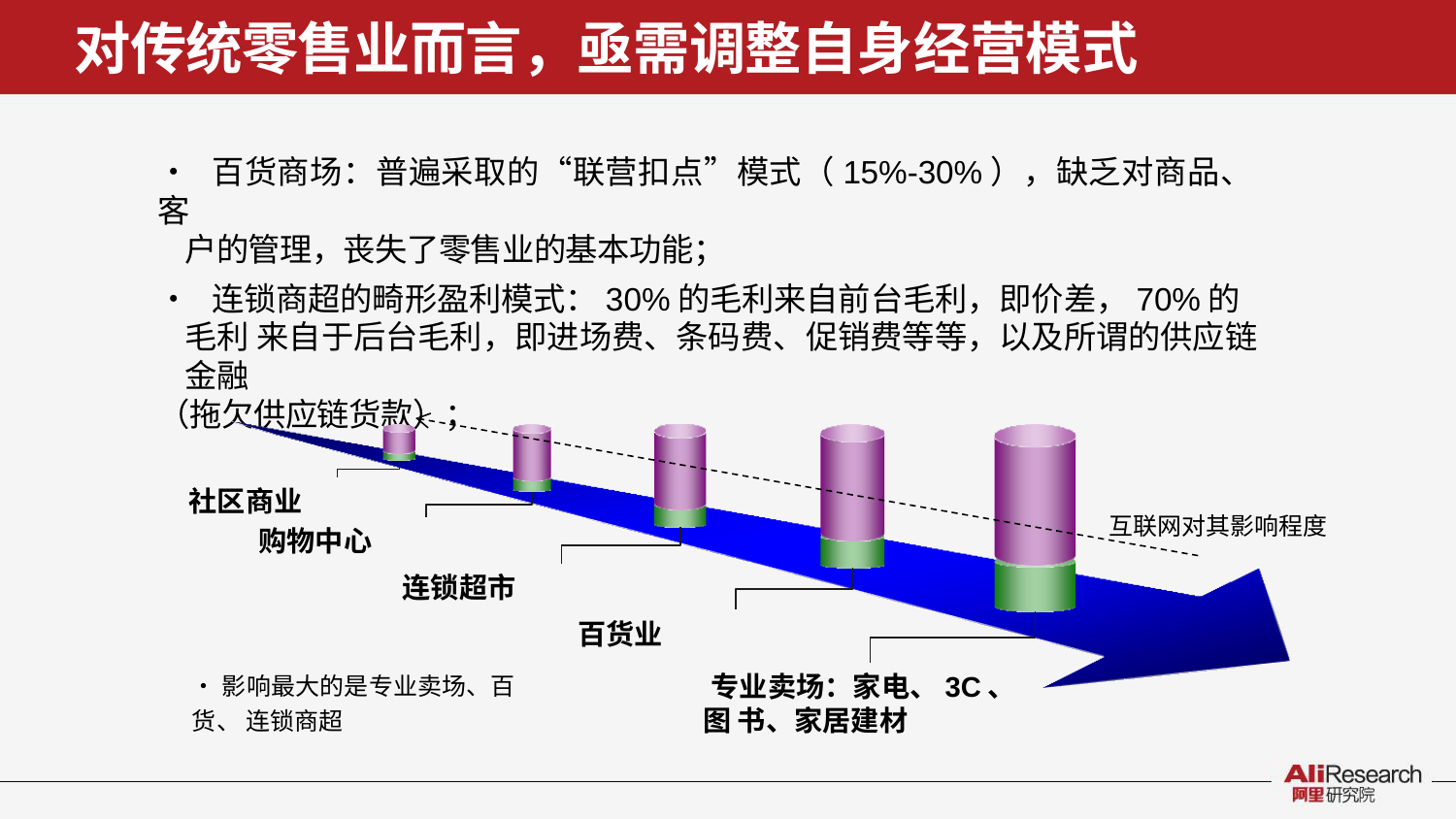

# 对传统零售业而言，亟需调整自身经营模式
•  百货商场：普遍采取的“联营扣点”模式（15%-30%），缺乏对商品、客
户的管理，丧失了零售业的基本功能；
•  连锁商超的畸形盈利模式：30%的毛利来自前台毛利，即价差，70%的毛利 来自于后台毛利，即进场费、条码费、促销费等等，以及所谓的供应链金融
（拖欠供应链货款）；

社区商业
购物中心

互联网对其影响程度

连锁超市
百货业

•影响最大的是专业卖场、百货、 连锁商超
专业卖场：家电、3C、图 书、家居建材